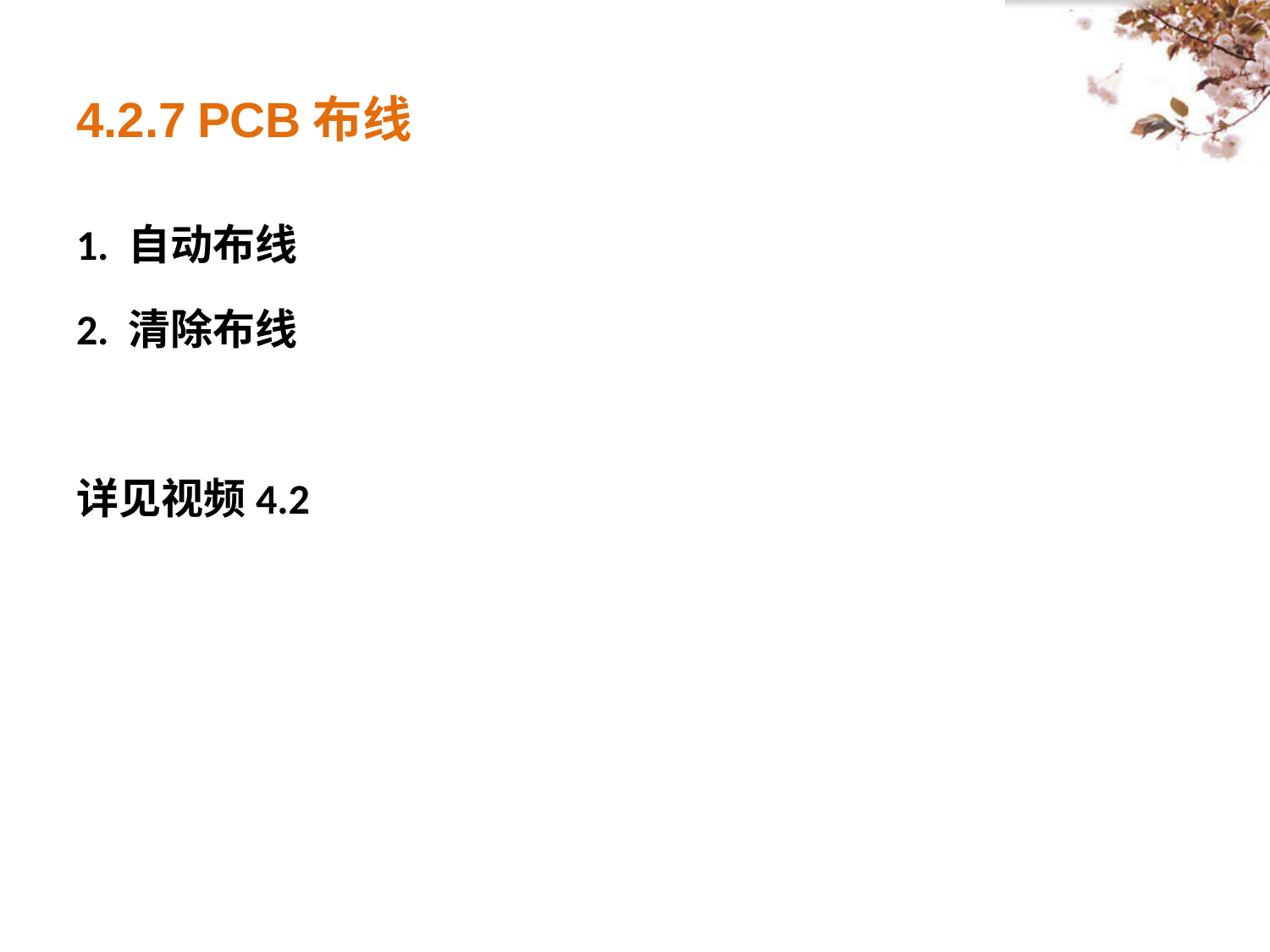

# 4.2.7 PCB布线
1. 自动布线
2. 清除布线

详见视频4.2